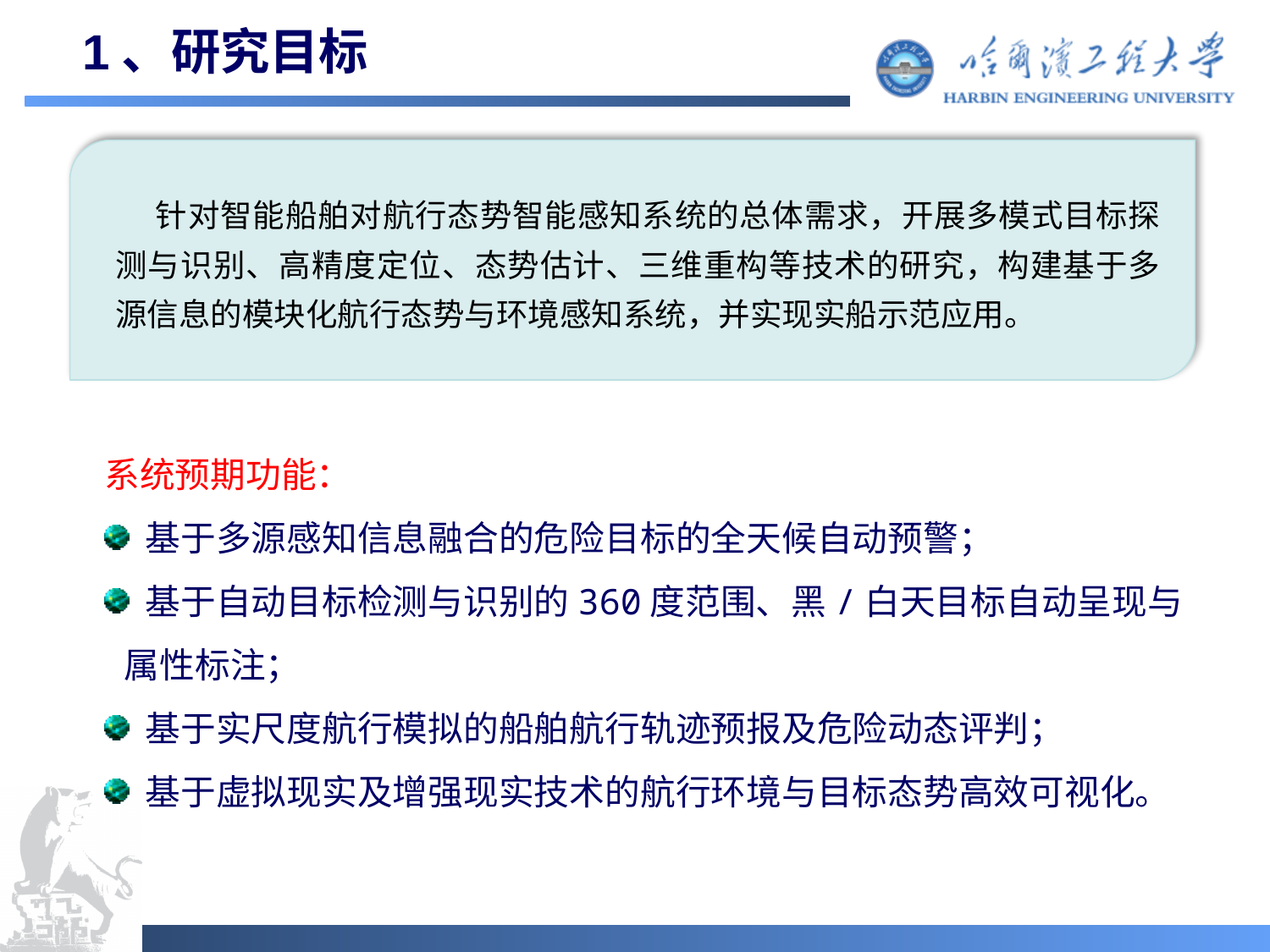

# 1、研究目标

    针对智能船舶对航行态势智能感知系统的总体需求，开展多模式目标探测与识别、高精度定位、态势估计、三维重构等技术的研究，构建基于多源信息的模块化航行态势与环境感知系统，并实现实船示范应用。
系统预期功能：
 基于多源感知信息融合的危险目标的全天候自动预警；
 基于自动目标检测与识别的360度范围、黑/白天目标自动呈现与属性标注；
 基于实尺度航行模拟的船舶航行轨迹预报及危险动态评判；
 基于虚拟现实及增强现实技术的航行环境与目标态势高效可视化。